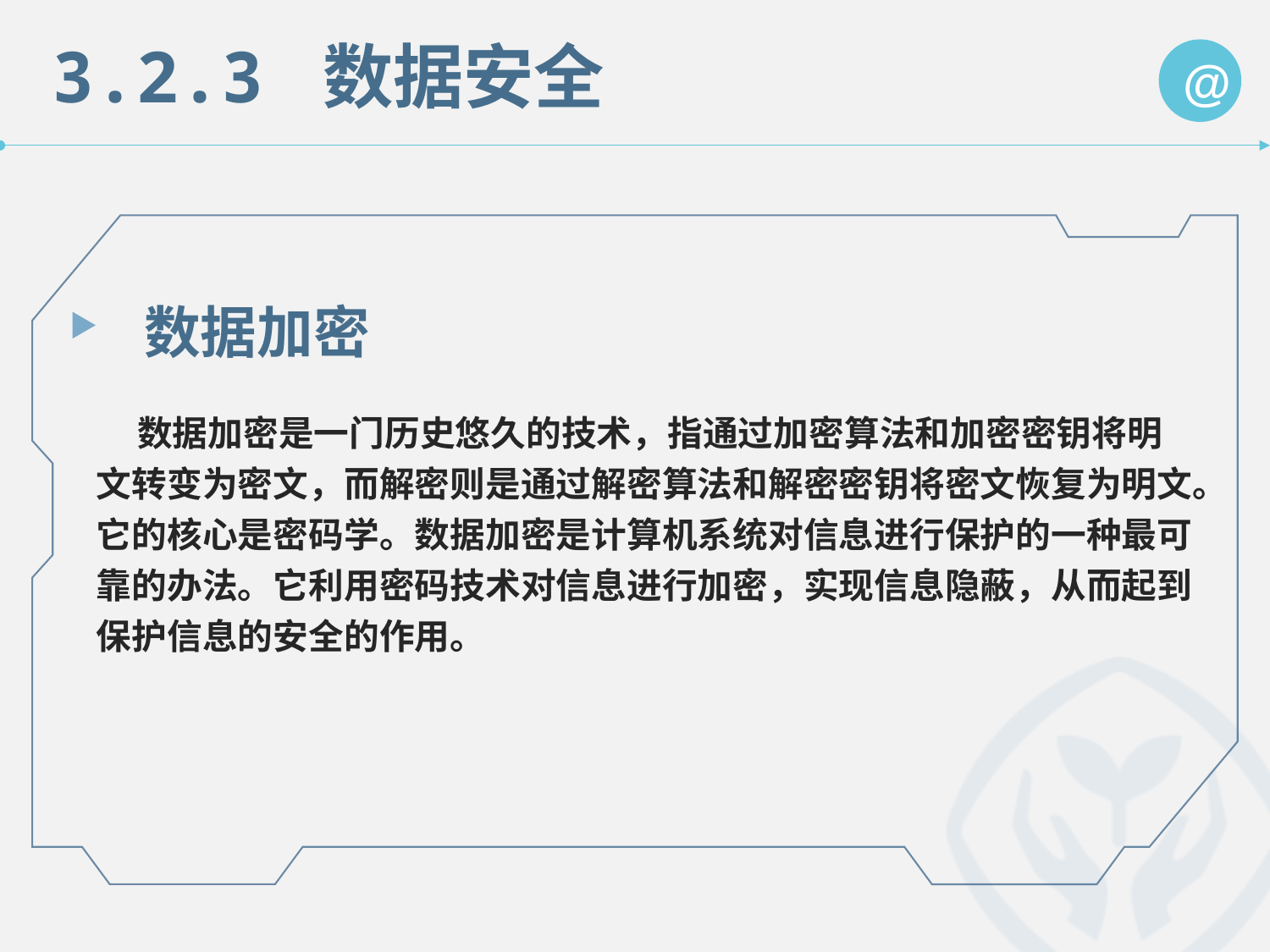

3.2.3 数据安全
@

数据加密

    数据加密是一门历史悠久的技术，指通过加密算法和加密密钥将明文转变为密文，而解密则是通过解密算法和解密密钥将密文恢复为明文。它的核心是密码学。数据加密是计算机系统对信息进行保护的一种最可靠的办法。它利用密码技术对信息进行加密，实现信息隐蔽，从而起到保护信息的安全的作用。